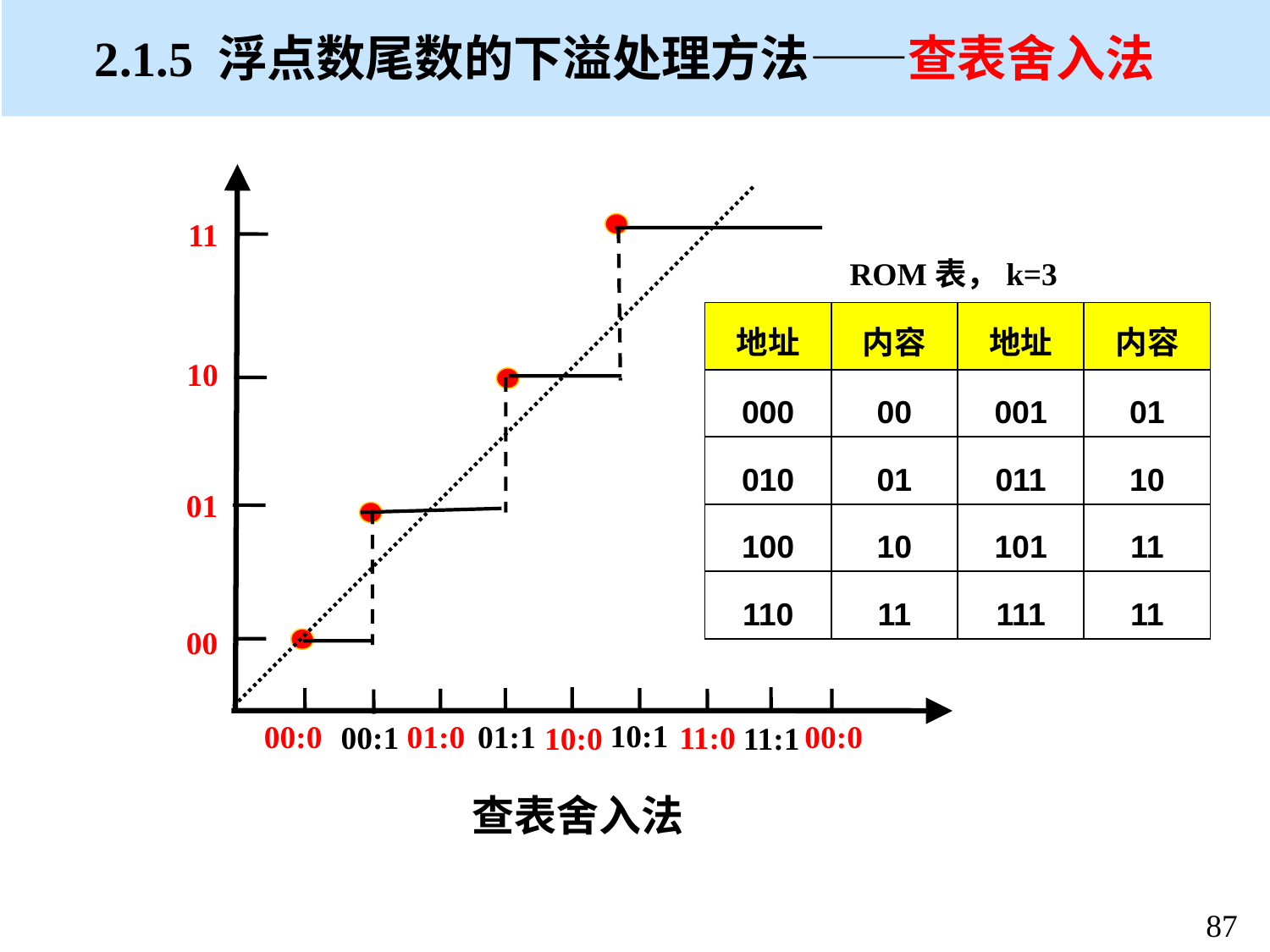

# 2.1.5 浮点数尾数的下溢处理方法——查表舍入法

11

10

01

00

10:1
00:0
01:0
00:0
01:1

11:0
00:1
10:0
11:1

ROM表，k=3
| 地址 | 内容 | 地址 | 内容 |
| --- | --- | --- | --- |
| 000 | 00 | 001 | 01 |
| 010 | 01 | 011 | 10 |
| 100 | 10 | 101 | 11 |
| 110 | 11 | 111 | 11 |

查表舍入法